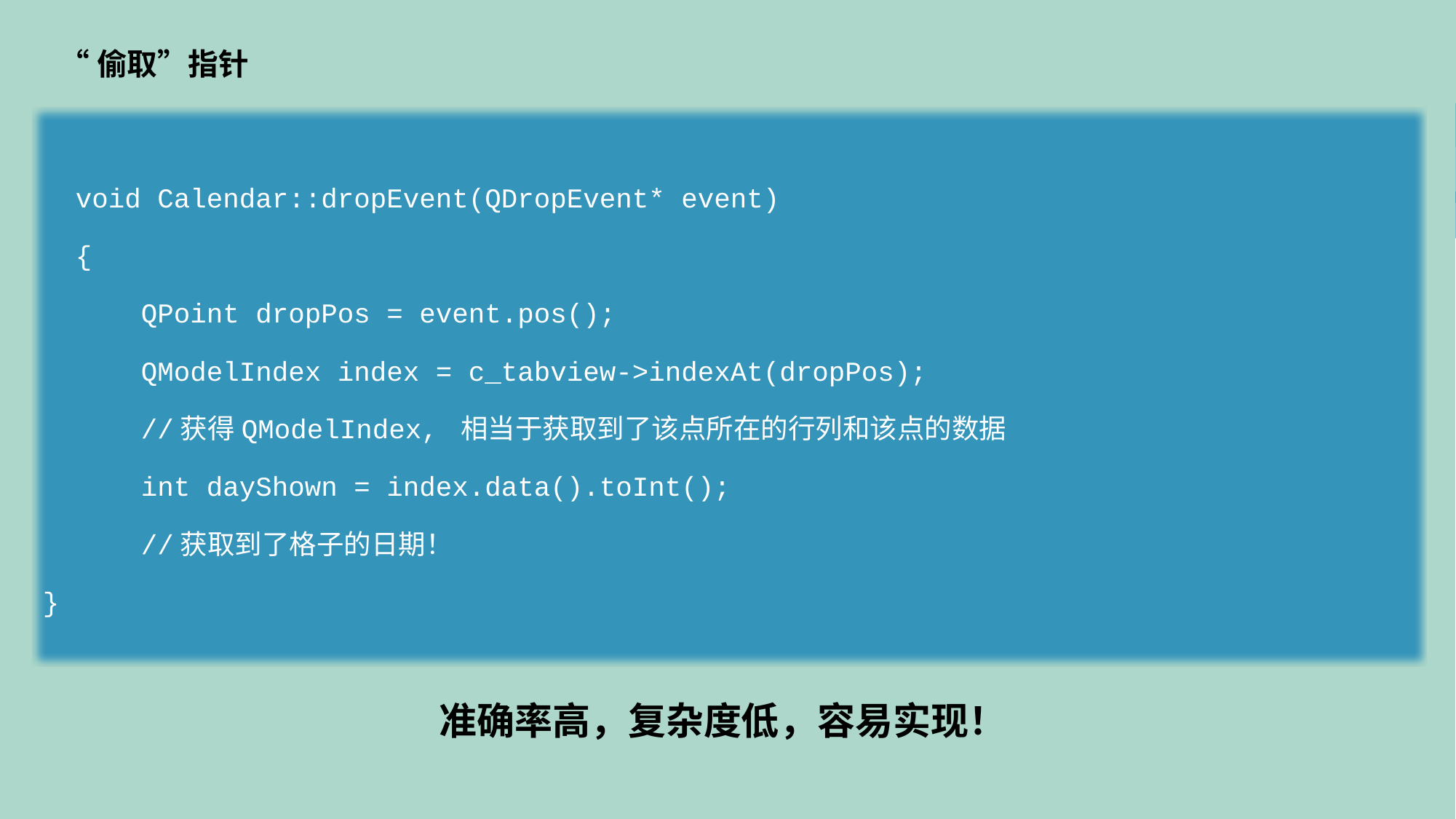

“偷取”指针
1 “偷取”指针

  void Calendar::dropEvent(QDropEvent* event)
  {
      QPoint dropPos = event.pos();
      QModelIndex index = c_tabview->indexAt(dropPos);
      //获得QModelIndex, 相当于获取到了该点所在的行列和该点的数据
      int dayShown = index.data().toInt();
      //获取到了格子的日期！
}

方法一

方法三

方法二

准确率高，复杂度低，容易实现！